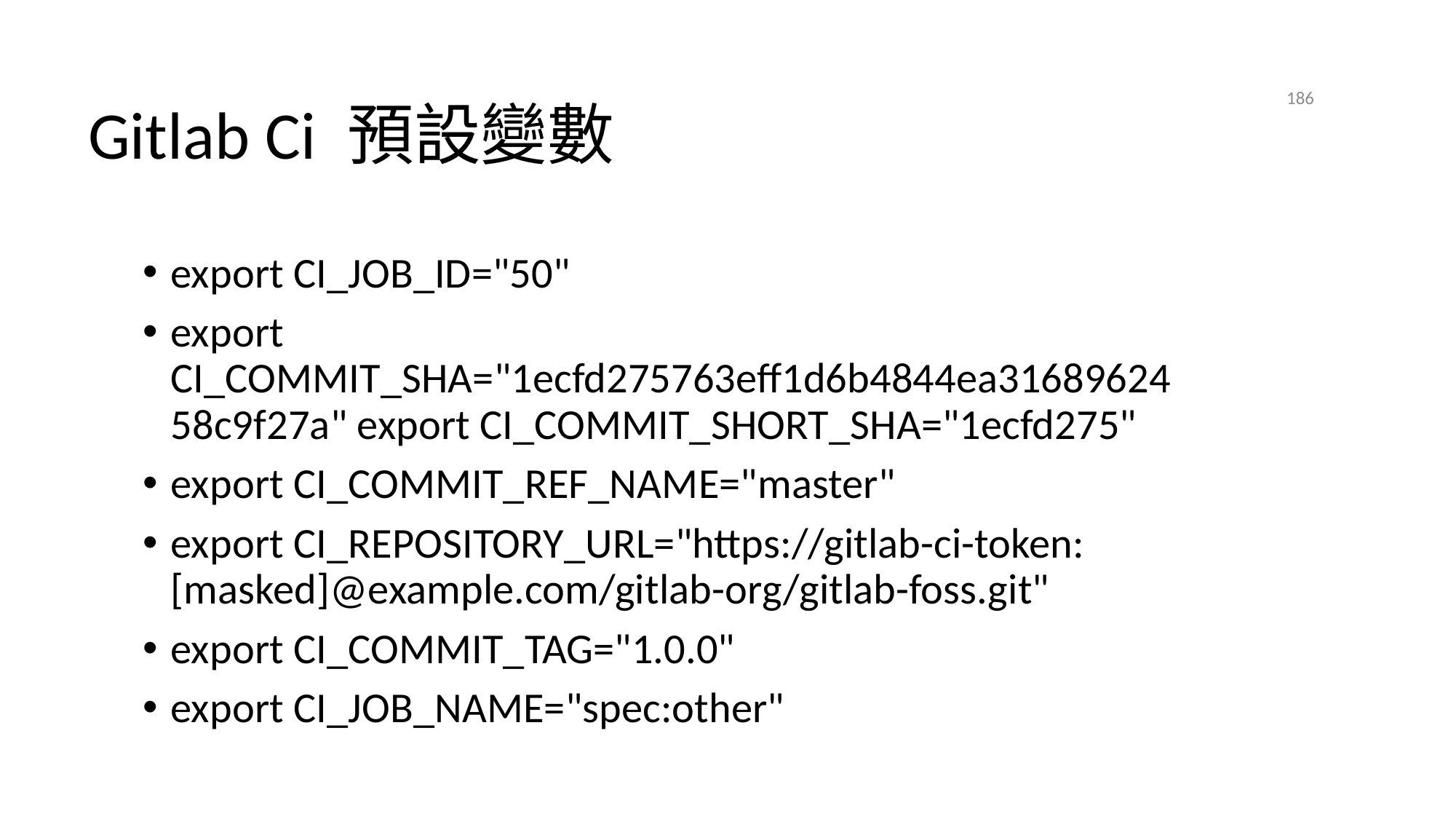

# Gitlab Ci 預設變數
186
2021/4/21
export CI_JOB_ID="50"
export CI_COMMIT_SHA="1ecfd275763eff1d6b4844ea3168962458c9f27a" export CI_COMMIT_SHORT_SHA="1ecfd275"
export CI_COMMIT_REF_NAME="master"
export CI_REPOSITORY_URL="https://gitlab-ci-token:[masked]@example.com/gitlab-org/gitlab-foss.git"
export CI_COMMIT_TAG="1.0.0"
export CI_JOB_NAME="spec:other"
Ref: https://docs.gitlab.com/ee/ci/variables/